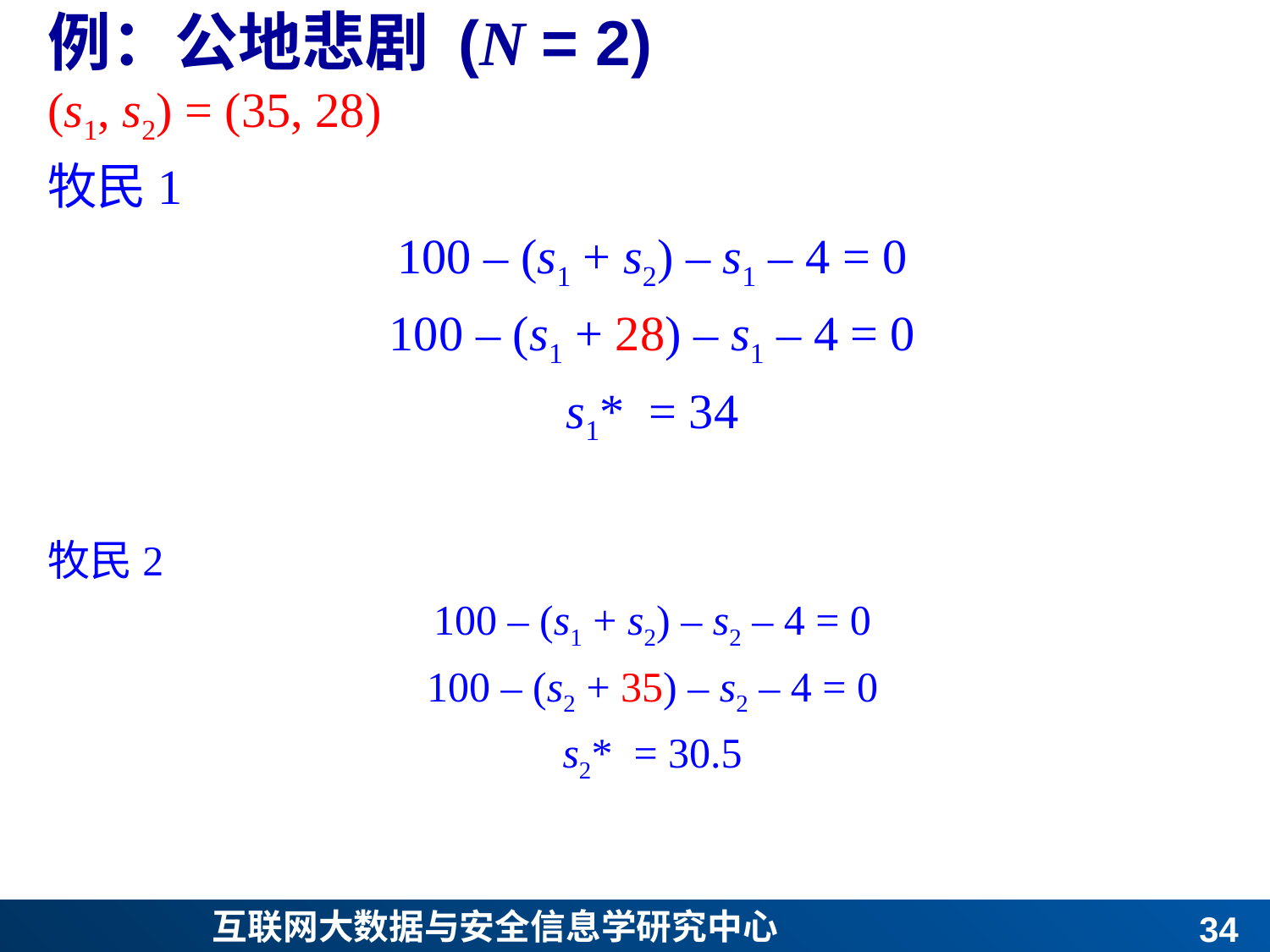

# 例：公地悲剧 (N = 2)
(s1, s2) = (35, 28)
牧民1
100 – (s1 + s2) – s1 – 4 = 0
100 – (s1 + 28) – s1 – 4 = 0
s1*  = 34

牧民2
100 – (s1 + s2) – s2 – 4 = 0
100 – (s2 + 35) – s2 – 4 = 0
s2*  = 30.5

34